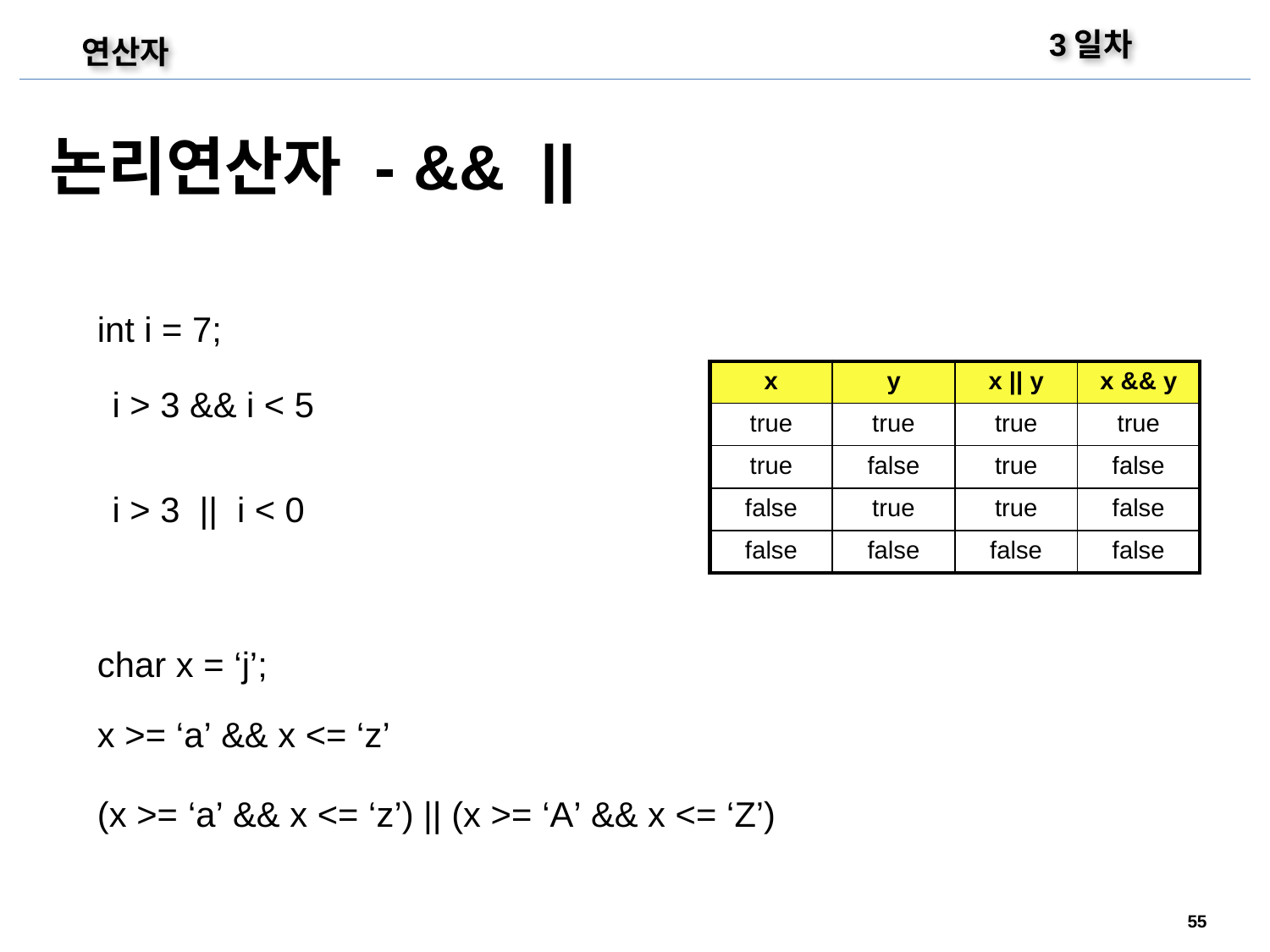

3일차
연산자
논리연산자 - &&  ||
int i = 7;
| x | y | x || y | x && y |
| --- | --- | --- | --- |
| true | true | true | true |
| true | false | true | false |
| false | true | true | false |
| false | false | false | false |
i > 3 && i < 5
i > 3  ||  i < 0
char x = ‘j’;
x >= ‘a’ && x <= ‘z’
(x >= ‘a’ && x <= ‘z’) || (x >= ‘A’ && x <= ‘Z’)